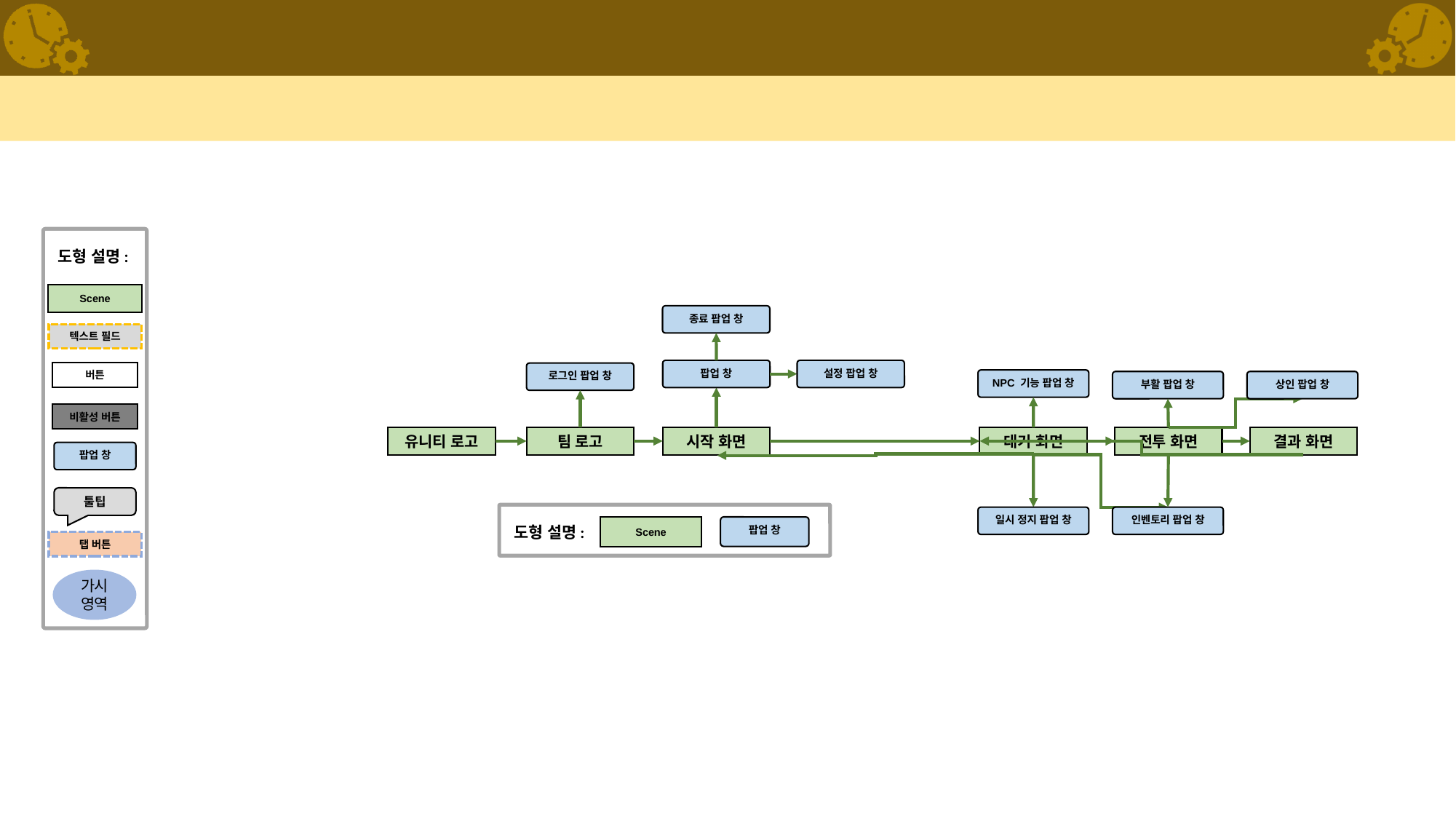

도형 설명:
Scene
종료 팝업 창
팝업 창
설정 팝업 창
로그인 팝업 창
NPC 기능 팝업 창
부활 팝업 창
상인 팝업 창
유니티 로고
팀 로고
시작 화면
대기 화면
전투 화면
결과 화면
일시 정지 팝업 창
인벤토리 팝업 창

도형 설명:
Scene
팝업 창
텍스트 필드
버튼
비활성 버튼
팝업 창
툴팁
탭 버튼
가시 영역